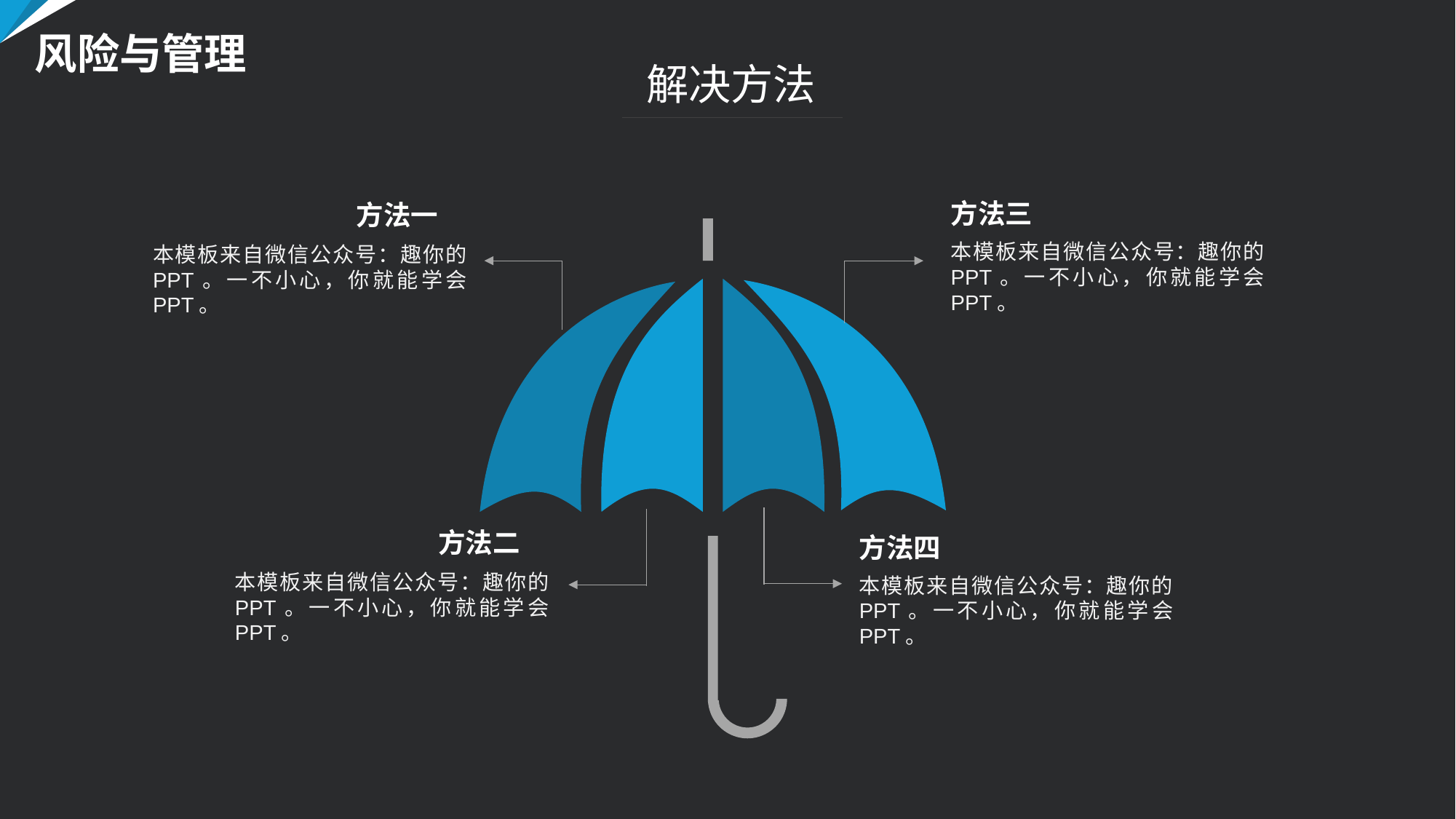

风险与管理
解决方法
方法三
本模板来自微信公众号：趣你的PPT。一不小心，你就能学会PPT。
方法一
本模板来自微信公众号：趣你的PPT。一不小心，你就能学会PPT。

方法二
本模板来自微信公众号：趣你的PPT。一不小心，你就能学会PPT。
方法四
本模板来自微信公众号：趣你的PPT。一不小心，你就能学会PPT。